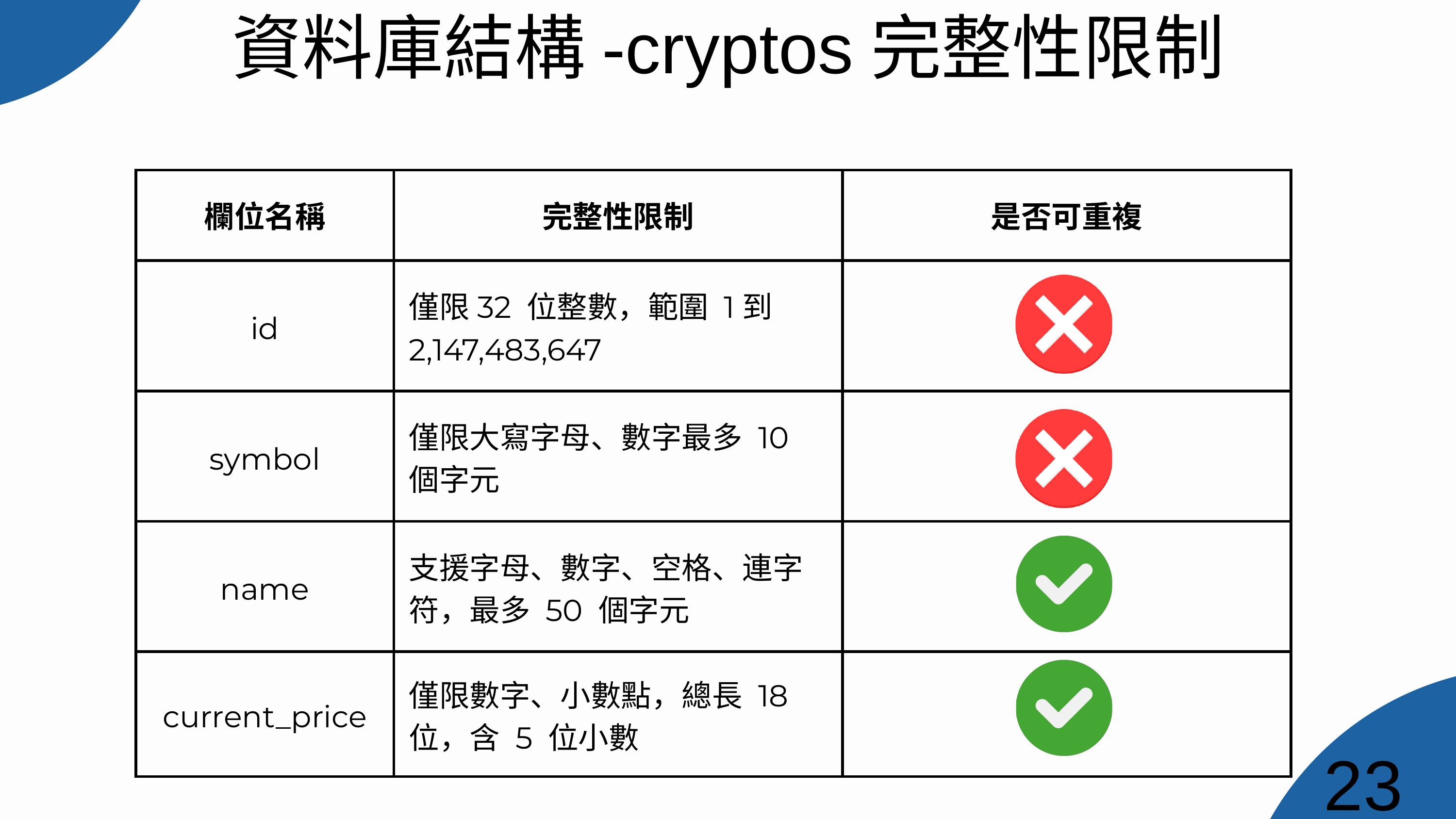

資料庫結構-cryptos完整性限制
| 欄位名稱 | 完整性限制 | 是否可重複 |
| --- | --- | --- |
| id | 僅限32 位整數，範圍 1到 2,147,483,647 |  |
| symbol | 僅限大寫字母、數字最多 10 個字元 |  |
| name | 支援字母、數字、空格、連字符，最多 50 個字元 |  |
| current\_price | 僅限數字、小數點，總長 18 位，含 5 位小數 |  |

23